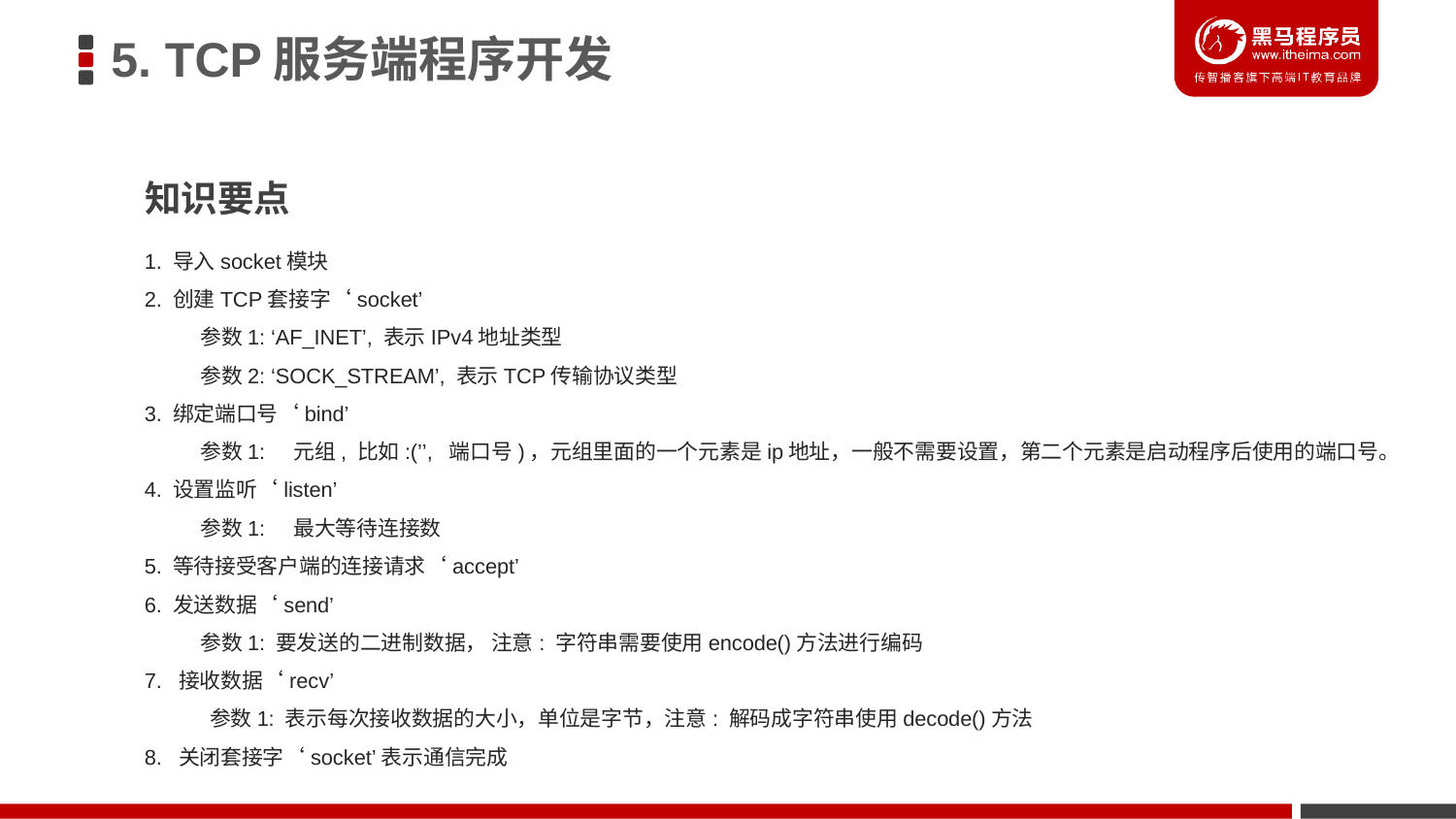

5. TCP服务端程序开发
知识要点
1. 导入socket模块
2. 创建TCP套接字‘socket’
           参数1: ‘AF_INET’, 表示IPv4地址类型
           参数2: ‘SOCK_STREAM’, 表示TCP传输协议类型
3. 绑定端口号‘bind’
           参数1:    元组, 比如:(’’,  端口号)，元组里面的一个元素是ip地址，一般不需要设置，第二个元素是启动程序后使用的端口号。
4. 设置监听‘listen’
           参数1:    最大等待连接数
5. 等待接受客户端的连接请求‘accept’
6. 发送数据‘send’
           参数1: 要发送的二进制数据， 注意: 字符串需要使用encode()方法进行编码
7.  接收数据‘recv’
             参数1: 表示每次接收数据的大小，单位是字节，注意: 解码成字符串使用decode()方法
8.  关闭套接字‘socket’表示通信完成